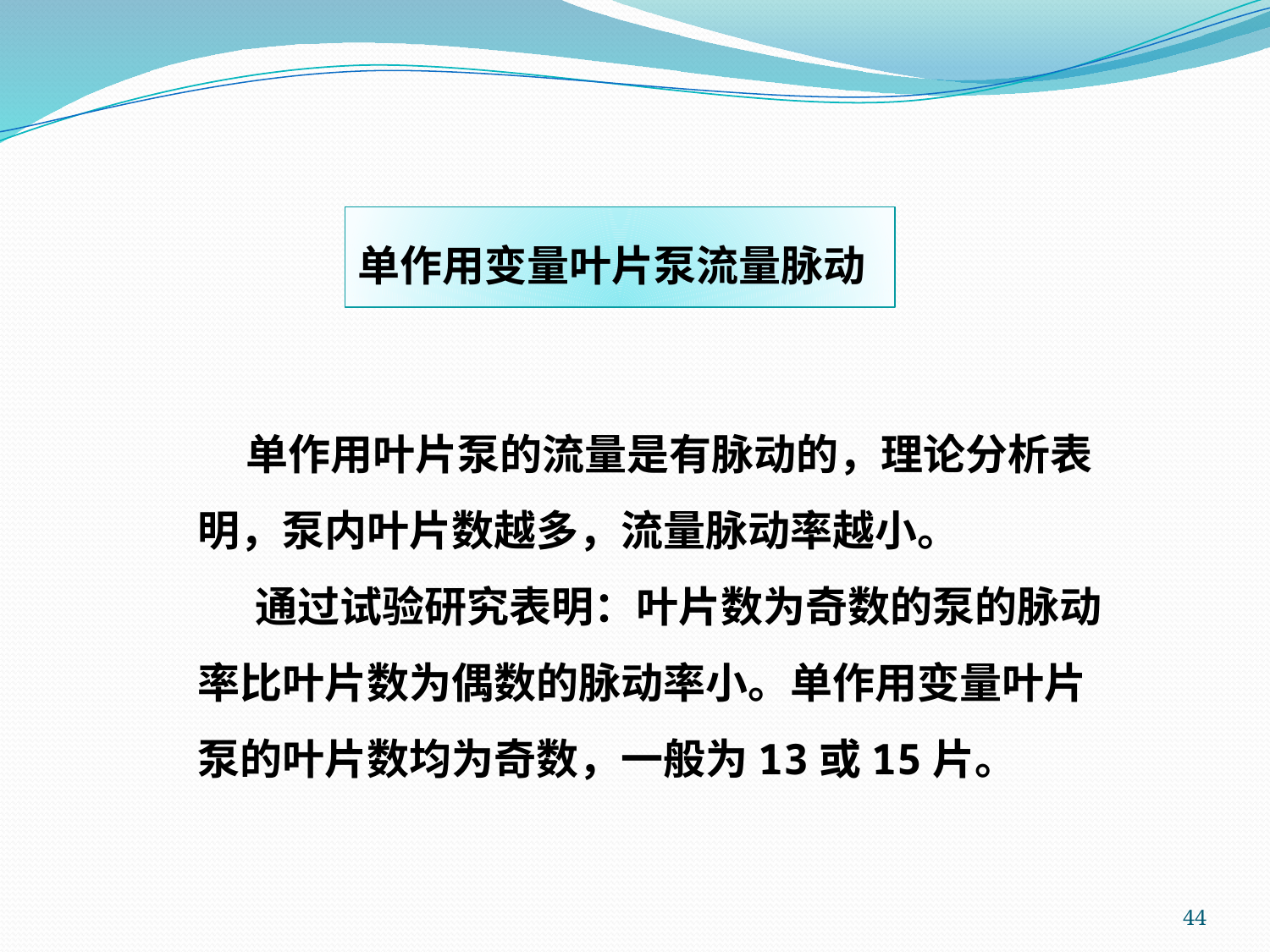

单作用变量叶片泵流量脉动
    单作用叶片泵的流量是有脉动的，理论分析表明，泵内叶片数越多，流量脉动率越小。
     通过试验研究表明：叶片数为奇数的泵的脉动率比叶片数为偶数的脉动率小。单作用变量叶片泵的叶片数均为奇数，一般为13或15片。
44